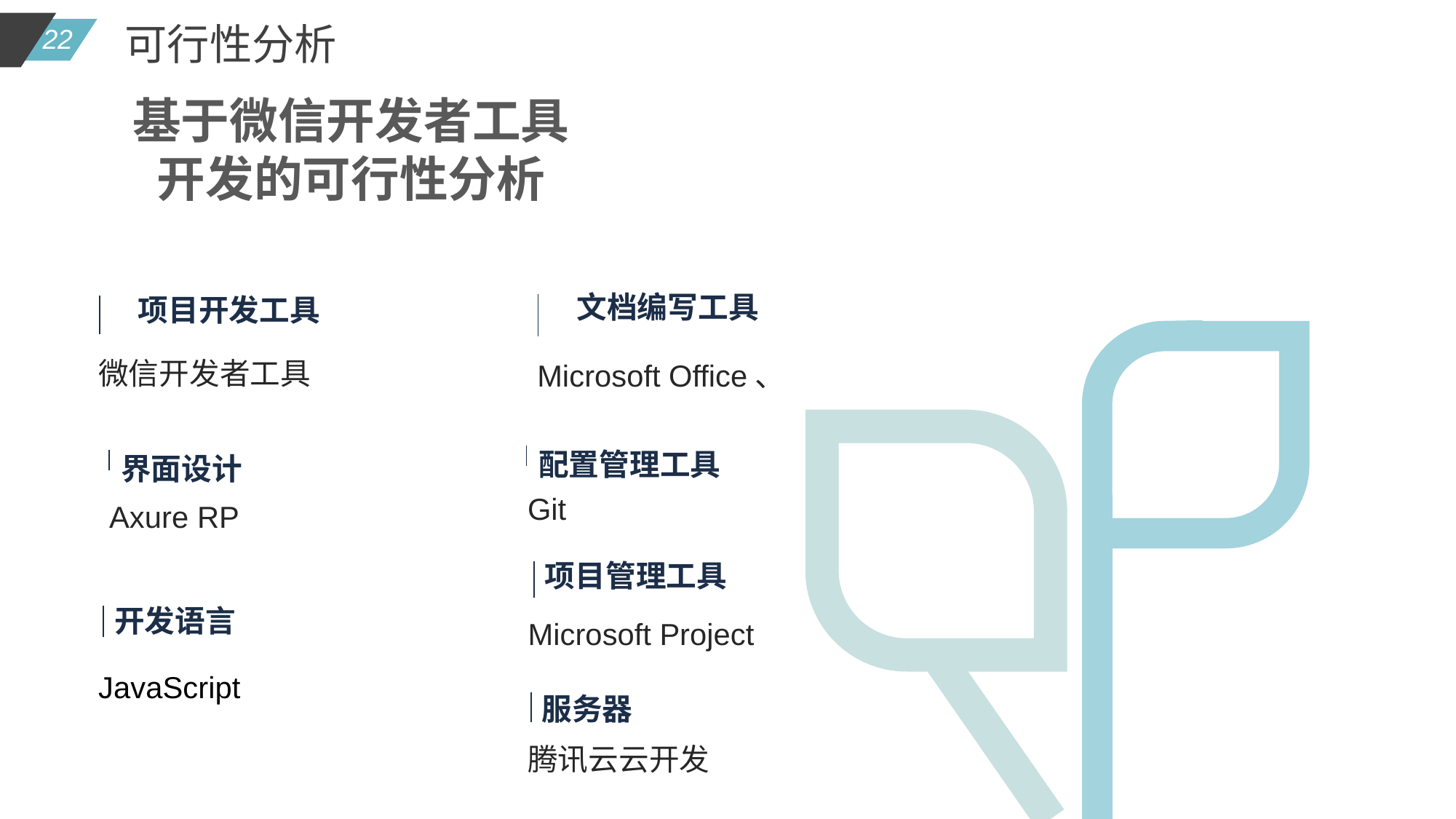

可行性分析
基于微信开发者工具
开发的可行性分析
文档编写工具
Microsoft Office、
项目开发工具
微信开发者工具

配置管理工具
Git
界面设计
Axure RP
项目管理工具
Microsoft Project
开发语言
JavaScript

服务器
腾讯云云开发